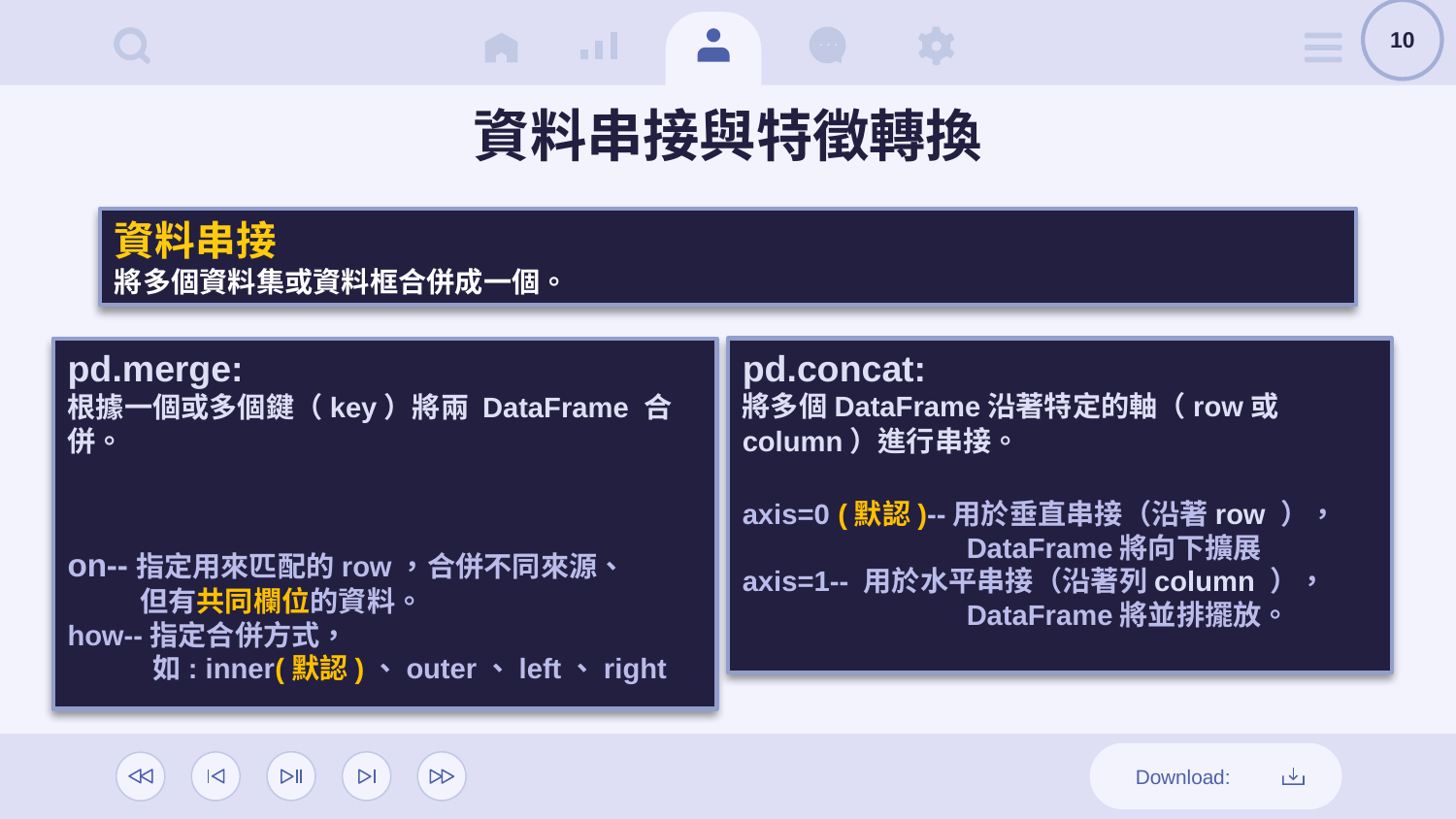

10
# 資料串接與特徵轉換
資料串接
將多個資料集或資料框合併成一個。
pd.merge:
根據一個或多個鍵（key）將兩 DataFrame 合併。

on--指定用來匹配的row，合併不同來源、
          但有共同欄位的資料。
how--指定合併方式，
            如: inner(默認)、outer、left、right

pd.concat:
將多個DataFrame沿著特定的軸（row或column）進行串接。

axis=0 (默認)--用於垂直串接（沿著row ），
                            DataFrame將向下擴展
axis=1-- 用於水平串接（沿著列column ），
                            DataFrame將並排擺放。